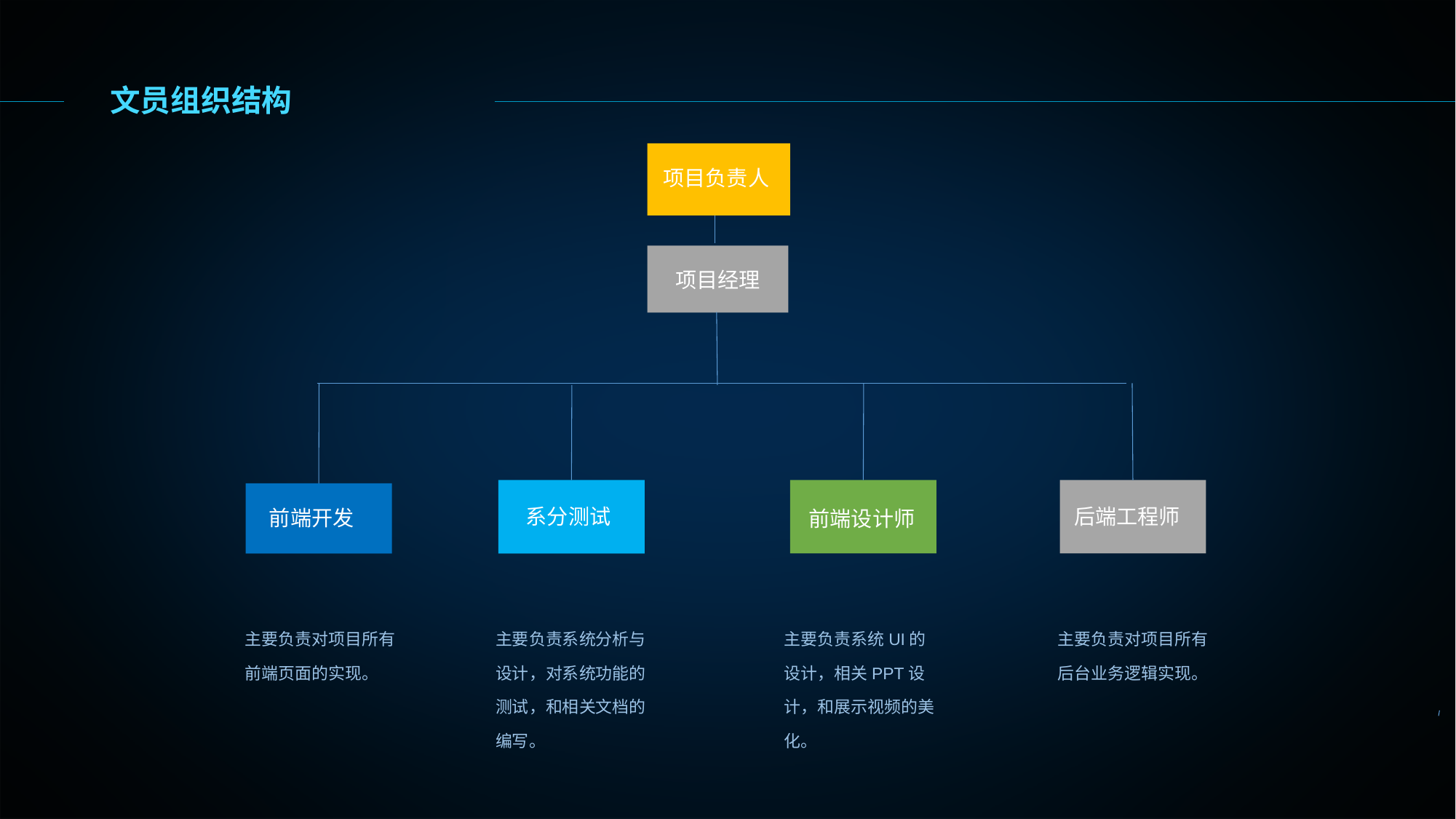

文员组织结构

项目负责人

项目经理

系分测试

后端工程师

前端设计师

前端开发
主要负责对项目所有前端页面的实现。
主要负责系统分析与设计，对系统功能的测试，和相关文档的编写。
主要负责系统UI的设计，相关PPT设计，和展示视频的美化。
主要负责对项目所有后台业务逻辑实现。